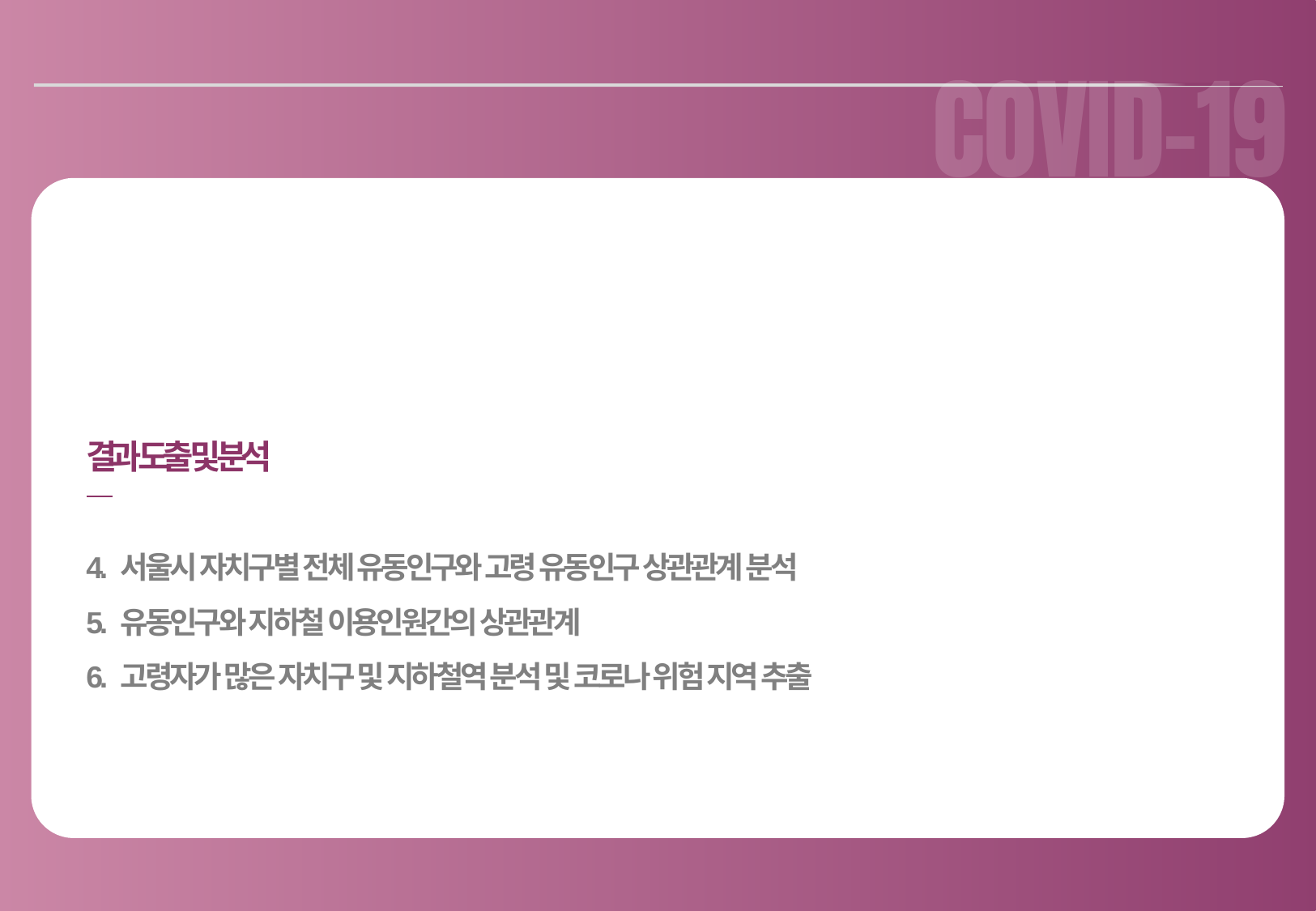

COVID-19

결과 도출 및 분석

4. 서울시 자치구별 전체 유동인구와 고령 유동인구 상관관계 분석
5. 유동인구와 지하철 이용인원간의 상관관계
6. 고령자가 많은 자치구 및 지하철역 분석 및 코로나 위험 지역 추출